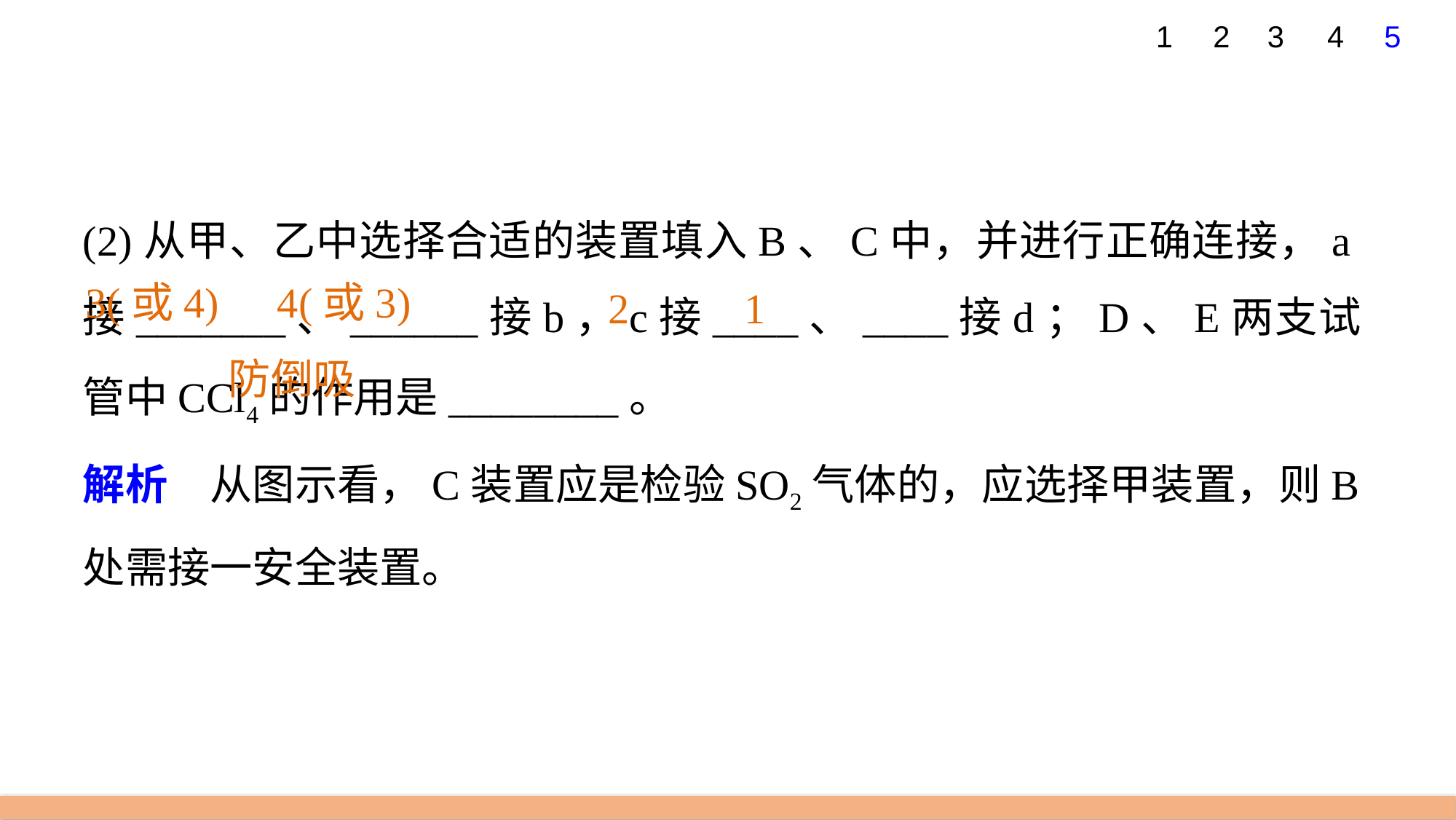

1
2
3
4
5
(2)从甲、乙中选择合适的装置填入B、C中，并进行正确连接，a接_______、______接b，c接____、____接d；D、E两支试管中CCl4的作用是________。
解析　从图示看，C装置应是检验SO2气体的，应选择甲装置，则B处需接一安全装置。
3(或4)
4(或3)
2
1
防倒吸